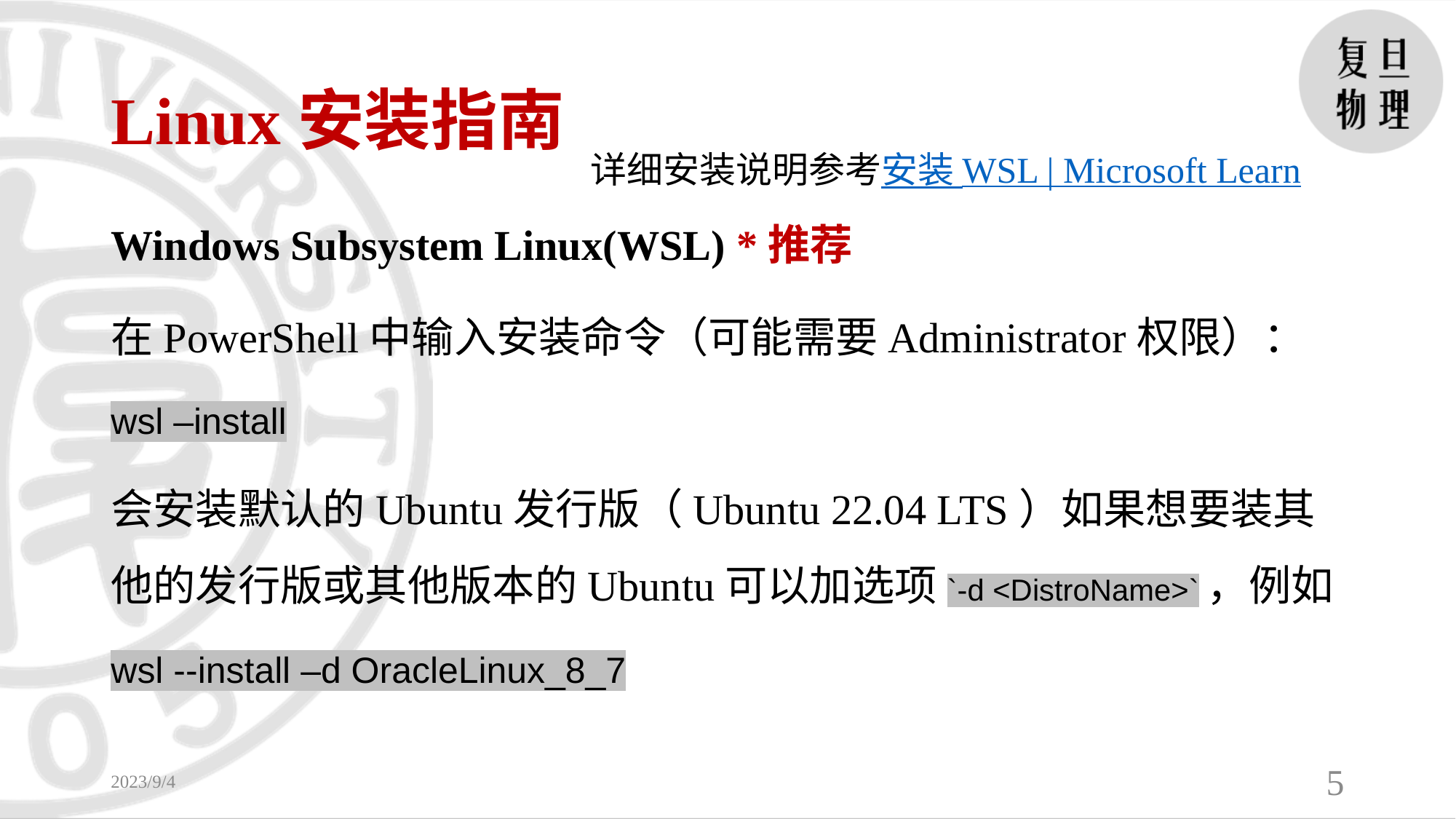

# Linux安装指南
详细安装说明参考安装 WSL | Microsoft Learn
Windows Subsystem Linux(WSL) *推荐
在PowerShell中输入安装命令（可能需要Administrator权限）：
wsl –install
会安装默认的Ubuntu发行版（Ubuntu 22.04 LTS）如果想要装其他的发行版或其他版本的Ubuntu可以加选项`-d <DistroName>`，例如
wsl --install –d OracleLinux_8_7
2023/9/4

5